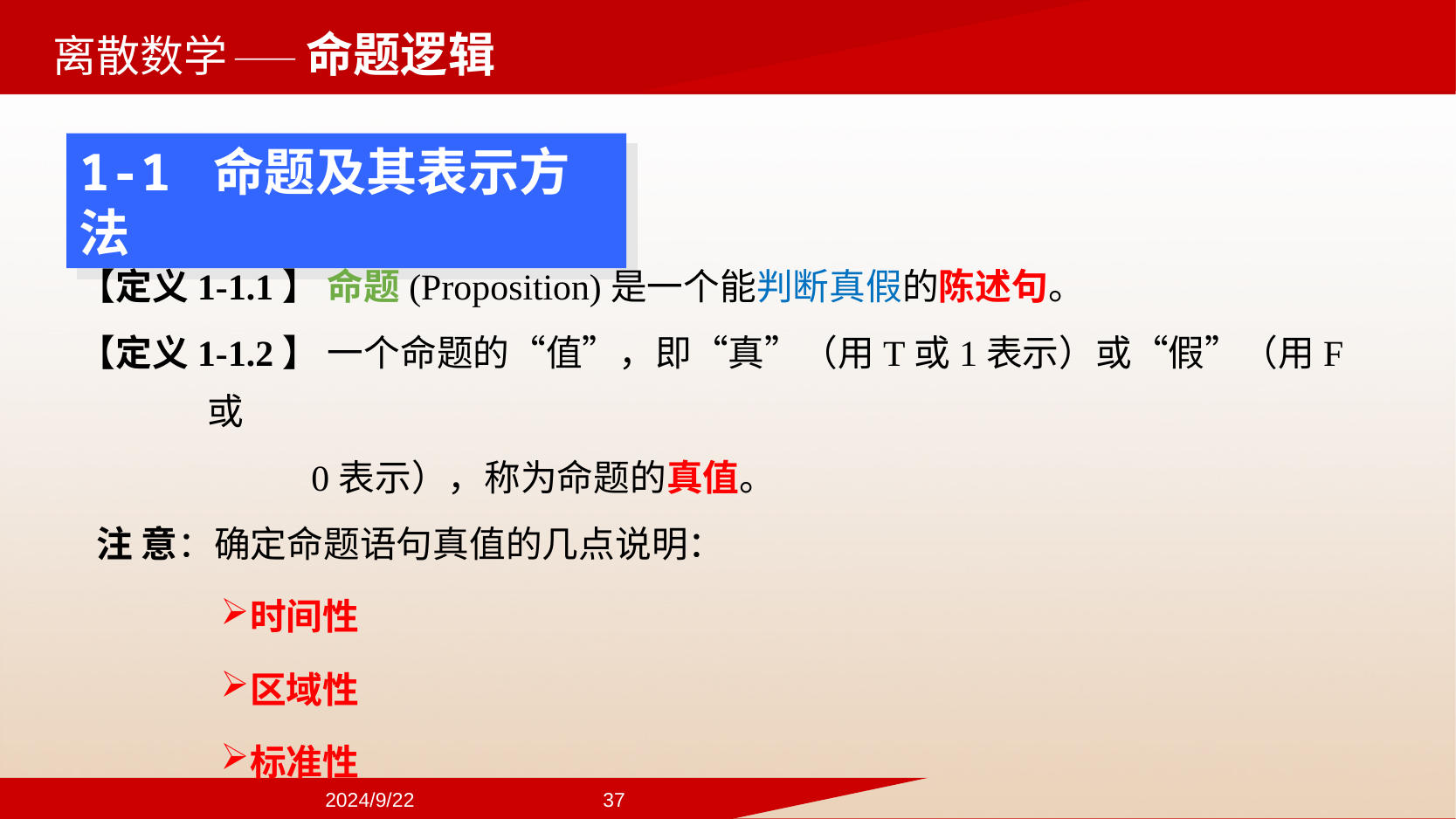

——命题逻辑
1-1 命题及其表示方法
【定义1-1.1】 命题(Proposition)是一个能判断真假的陈述句。
【定义1-1.2】 一个命题的“值”，即“真”（用T或1表示）或“假”（用F或
0表示），称为命题的真值。
 注 意：确定命题语句真值的几点说明：
时间性
区域性
标准性
2024/9/22
37